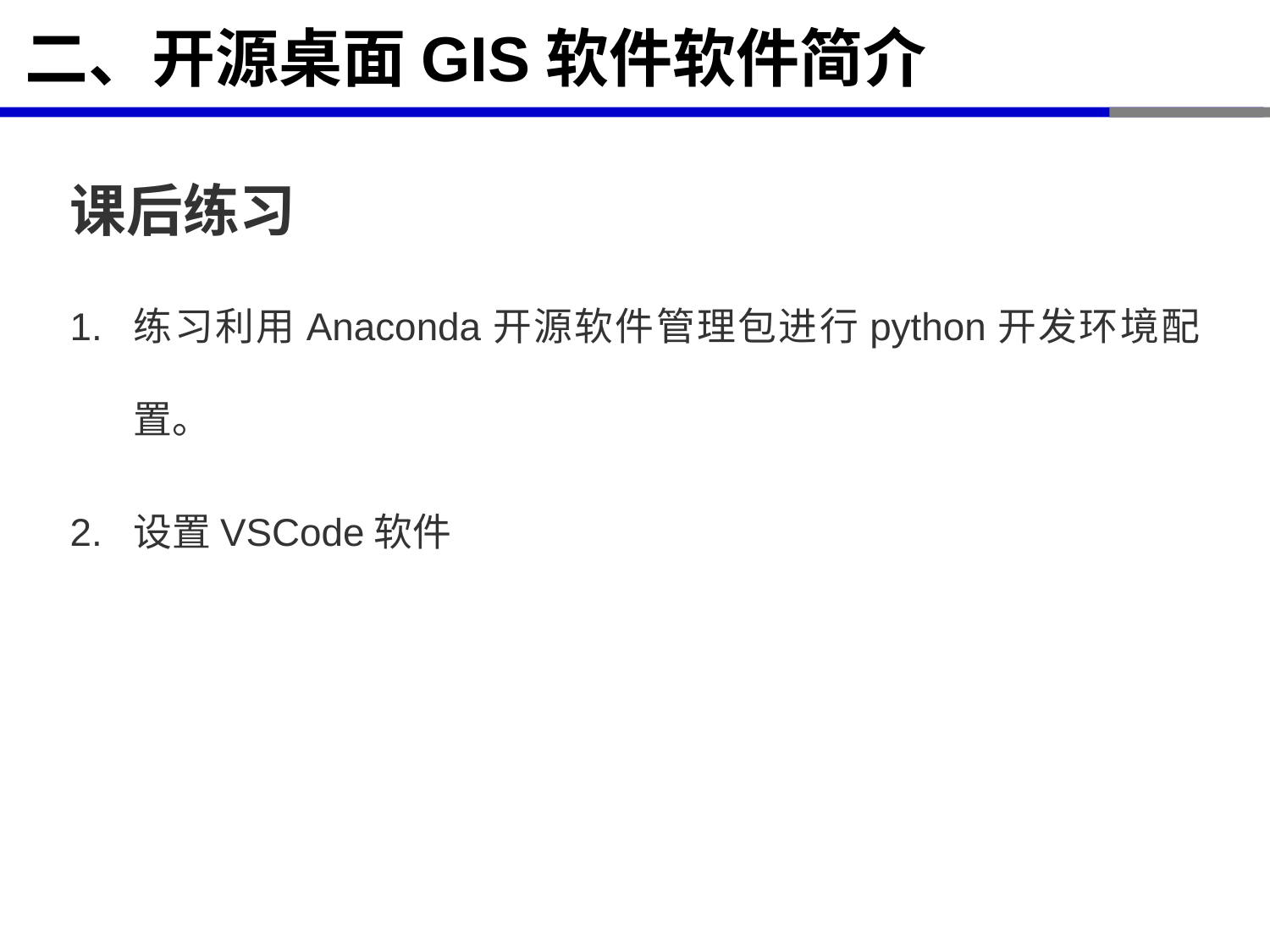

# 二、开源桌面GIS软件软件简介
课后练习
练习利用Anaconda开源软件管理包进行python开发环境配置。
设置VSCode软件